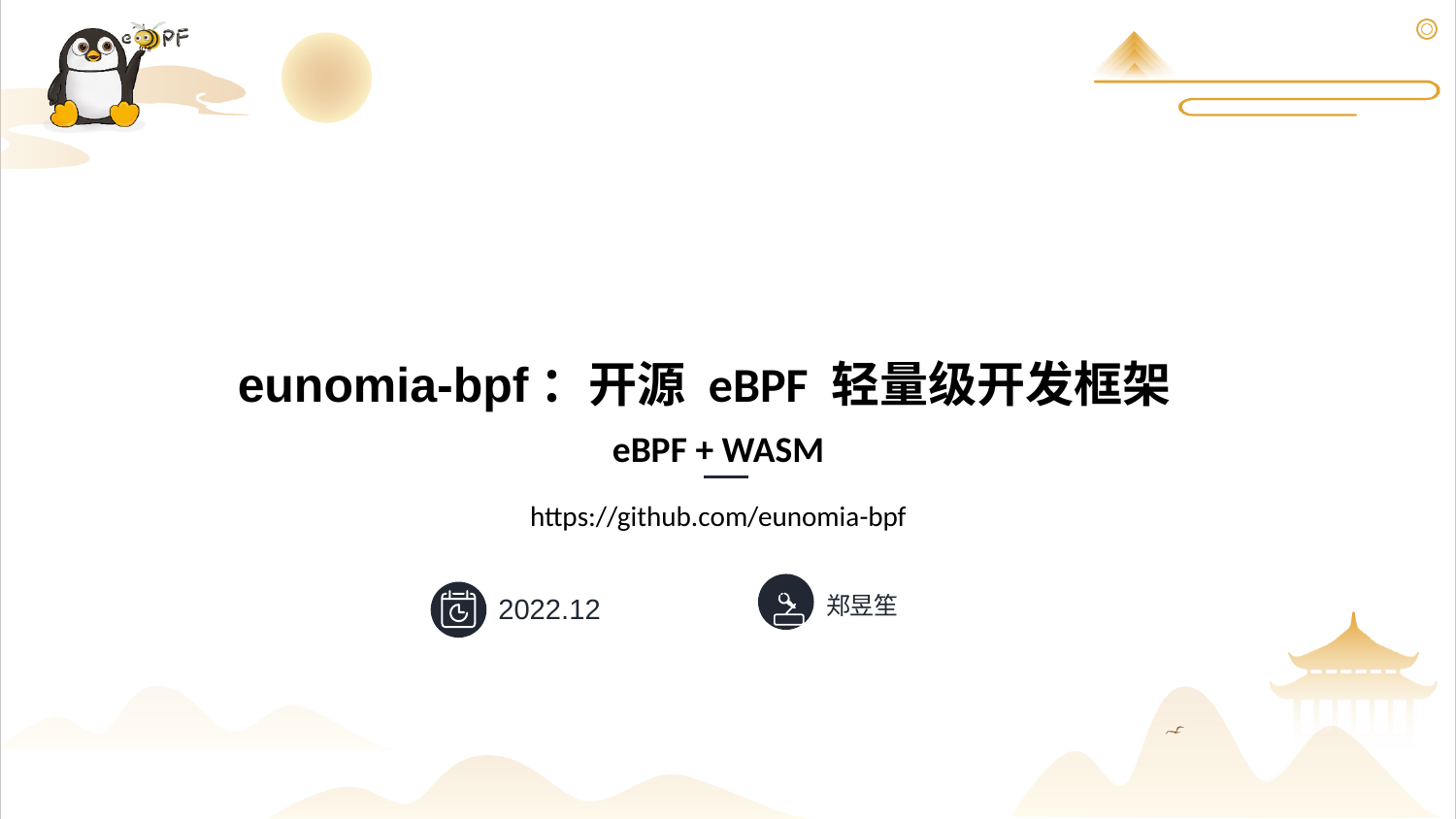

eunomia-bpf：开源 eBPF 轻量级开发框架
eBPF + WASM
https://github.com/eunomia-bpf

郑昱笙
2022.12